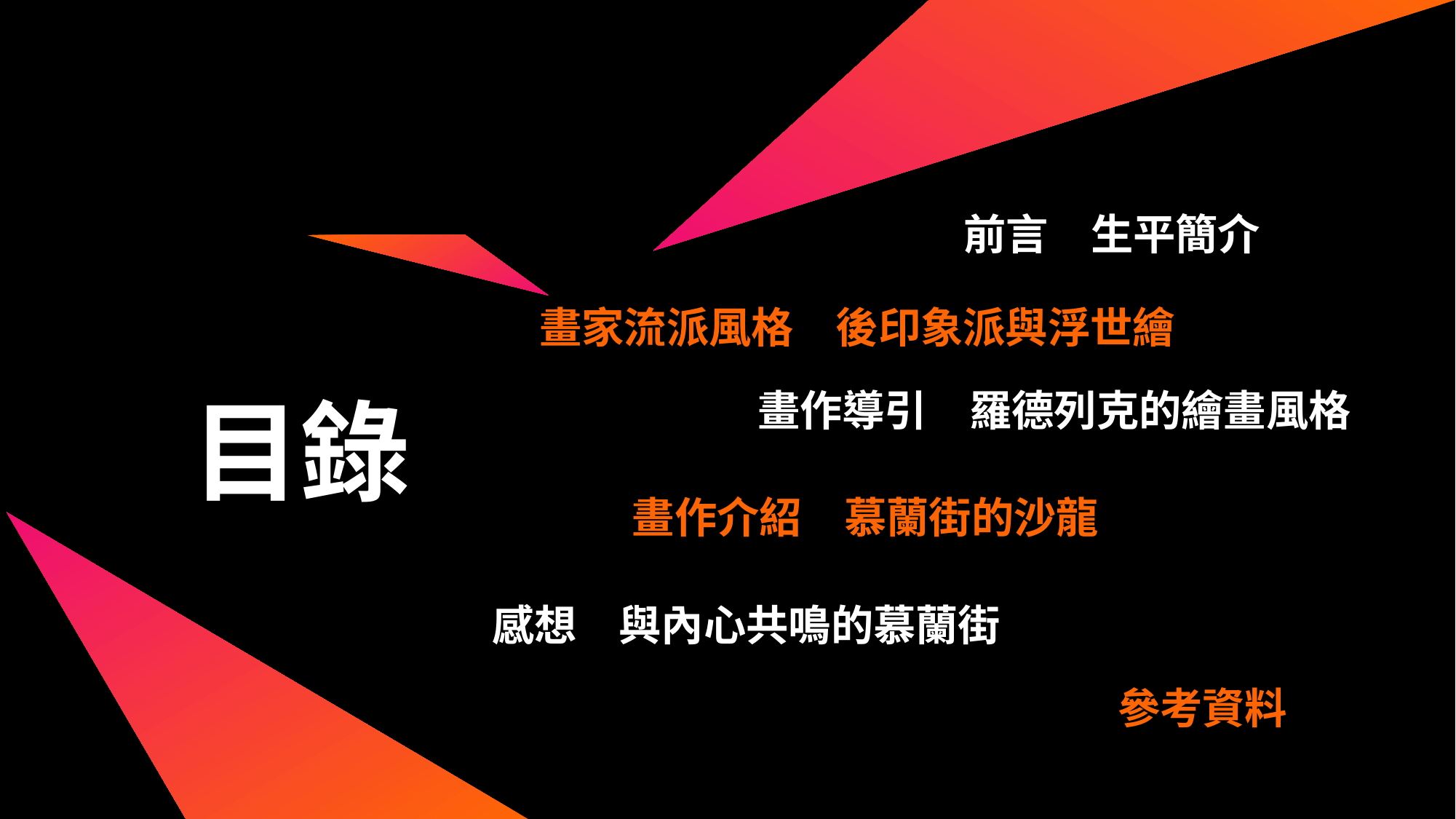

前言　生平簡介

畫家流派風格　後印象派與浮世繪
目錄
畫作導引　羅德列克的繪畫風格
畫作介紹　慕蘭街的沙龍

感想　與內心共鳴的慕蘭街
參考資料